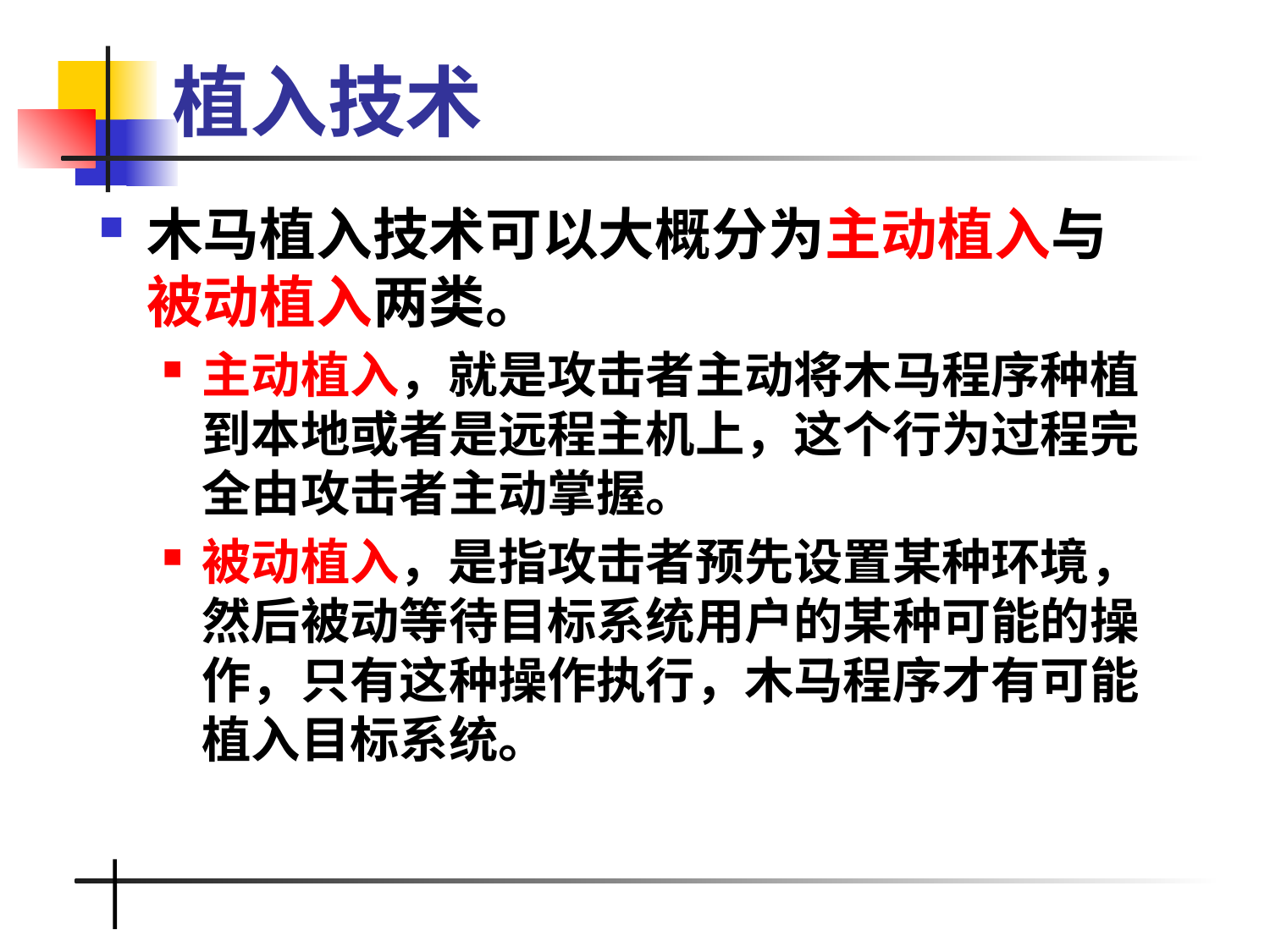

# 植入技术
木马植入技术可以大概分为主动植入与被动植入两类。
主动植入，就是攻击者主动将木马程序种植到本地或者是远程主机上，这个行为过程完全由攻击者主动掌握。
被动植入，是指攻击者预先设置某种环境，然后被动等待目标系统用户的某种可能的操作，只有这种操作执行，木马程序才有可能植入目标系统。